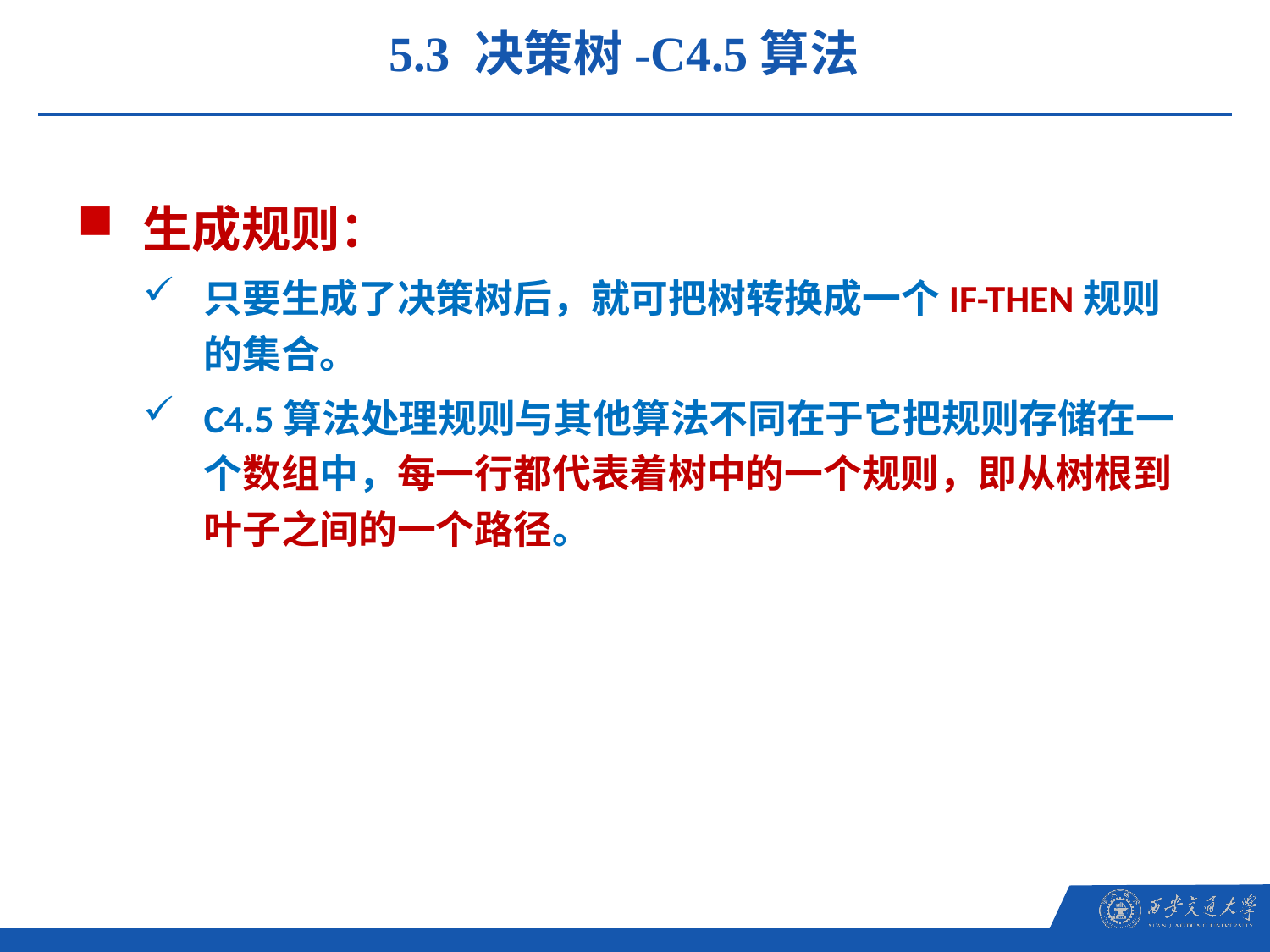

5.3 决策树-C4.5算法

生成规则：
只要生成了决策树后，就可把树转换成一个IF-THEN规则的集合。
C4.5算法处理规则与其他算法不同在于它把规则存储在一个数组中，每一行都代表着树中的一个规则，即从树根到叶子之间的一个路径。